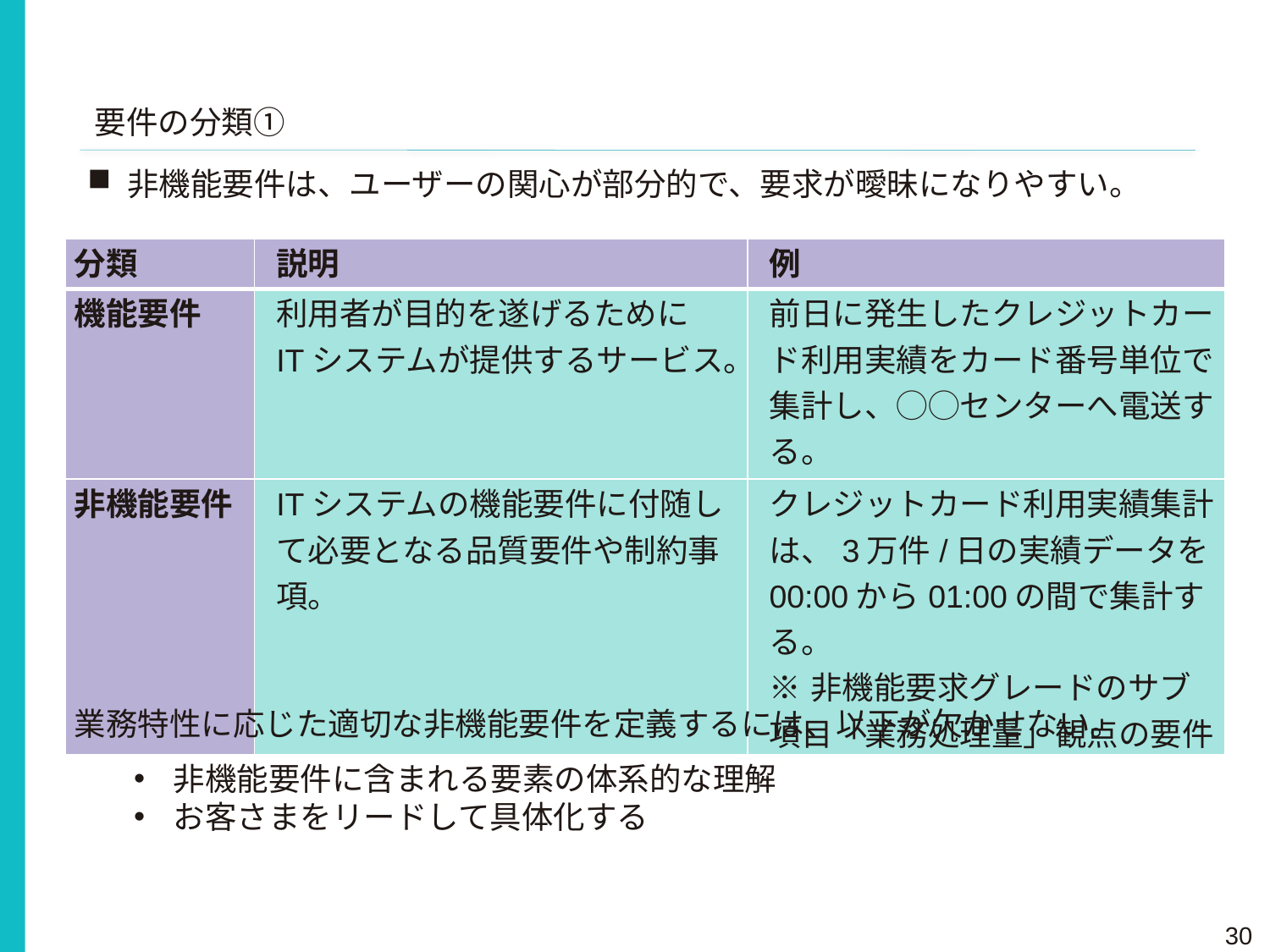

要件の分類①
非機能要件は、ユーザーの関心が部分的で、要求が曖昧になりやすい。
| 分類 | 説明 | 例 |
| --- | --- | --- |
| 機能要件 | 利用者が目的を遂げるために ITシステムが提供するサービス。 | 前日に発生したクレジットカード利用実績をカード番号単位で集計し、◯◯センターへ電送する。 |
| 非機能要件 | ITシステムの機能要件に付随して必要となる品質要件や制約事項。 | クレジットカード利用実績集計は、3万件/日の実績データを 00:00から01:00の間で集計する。 ※非機能要求グレードのサブ項目「業務処理量」観点の要件 |
業務特性に応じた適切な非機能要件を定義するには、以下が欠かせない。
非機能要件に含まれる要素の体系的な理解
お客さまをリードして具体化する
30